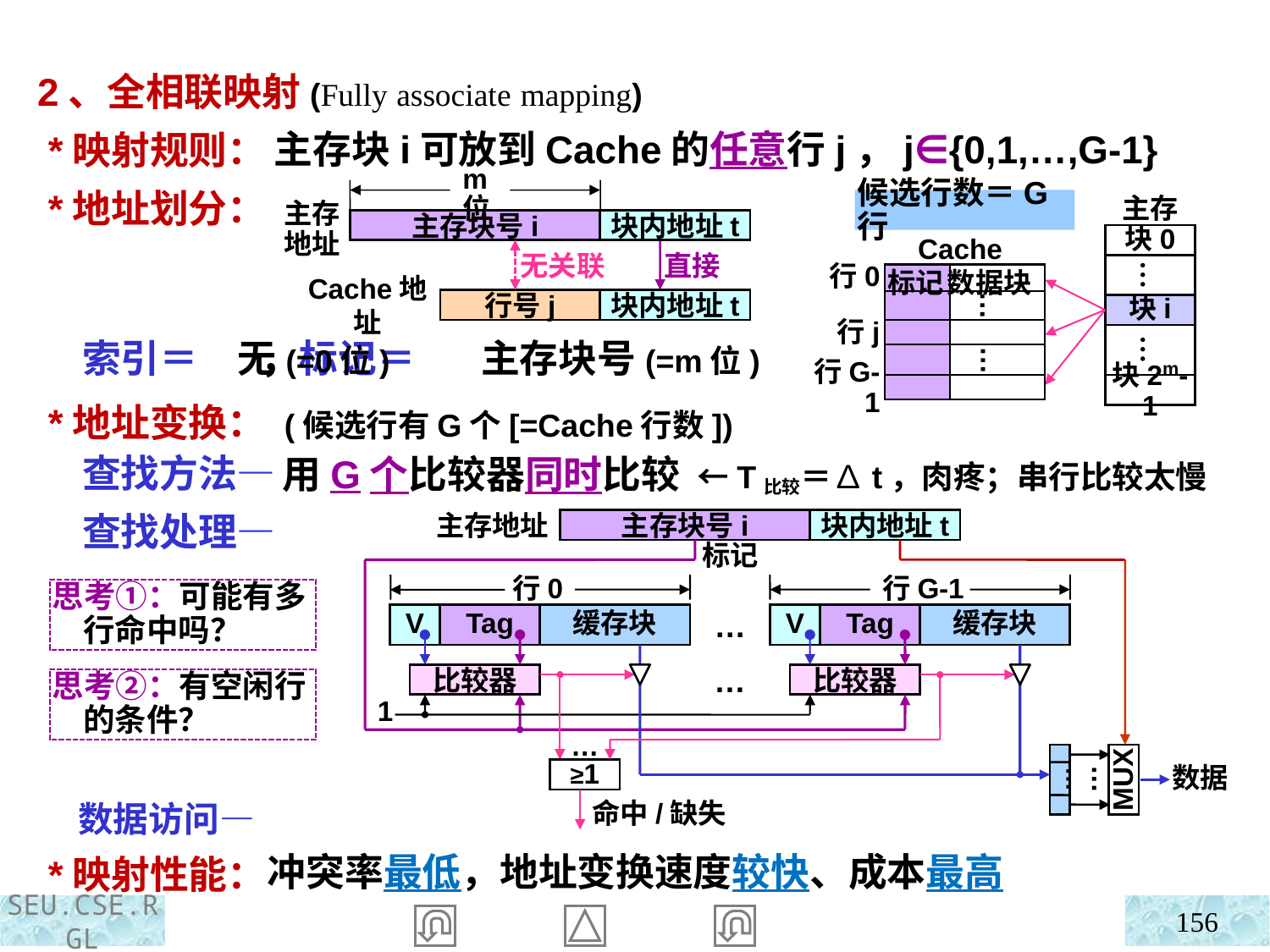

2、全相联映射(Fully associate mapping)
 *映射规则：
 *地址划分：

    索引＝        ，标记＝
 *地址变换： (候选行有G个[=Cache行数])
    查找方法—
    查找处理—

    数据访问—
 *映射性能：
主存块i可放到Cache的任意行j，j∈{0,1,…,G-1}

m位

主存地址
主存块号i
块内地址t

直接
Cache地址
行号j
块内地址t
候选行数＝G行
主存
块0
Cache
…
行0
标记 数据块

…
块i
行j
…
…
行G-1
块2m-1

无关联
无(=0位)        主存块号(=m位)

    用G个比较器同时比较  ←T比较＝∆t，肉疼；串行比较太慢
主存地址
主存块号i
块内地址t
标记

比较器
…
比较器

1

MUX
…

数据
…

行G-1

行0

V
Tag
缓存块
…
V
Tag
缓存块
思考①：可能有多行命中吗？
思考②：有空闲行的条件？

…

≥1

命中/缺失
冲突率最低，地址变换速度较快、成本最高
156